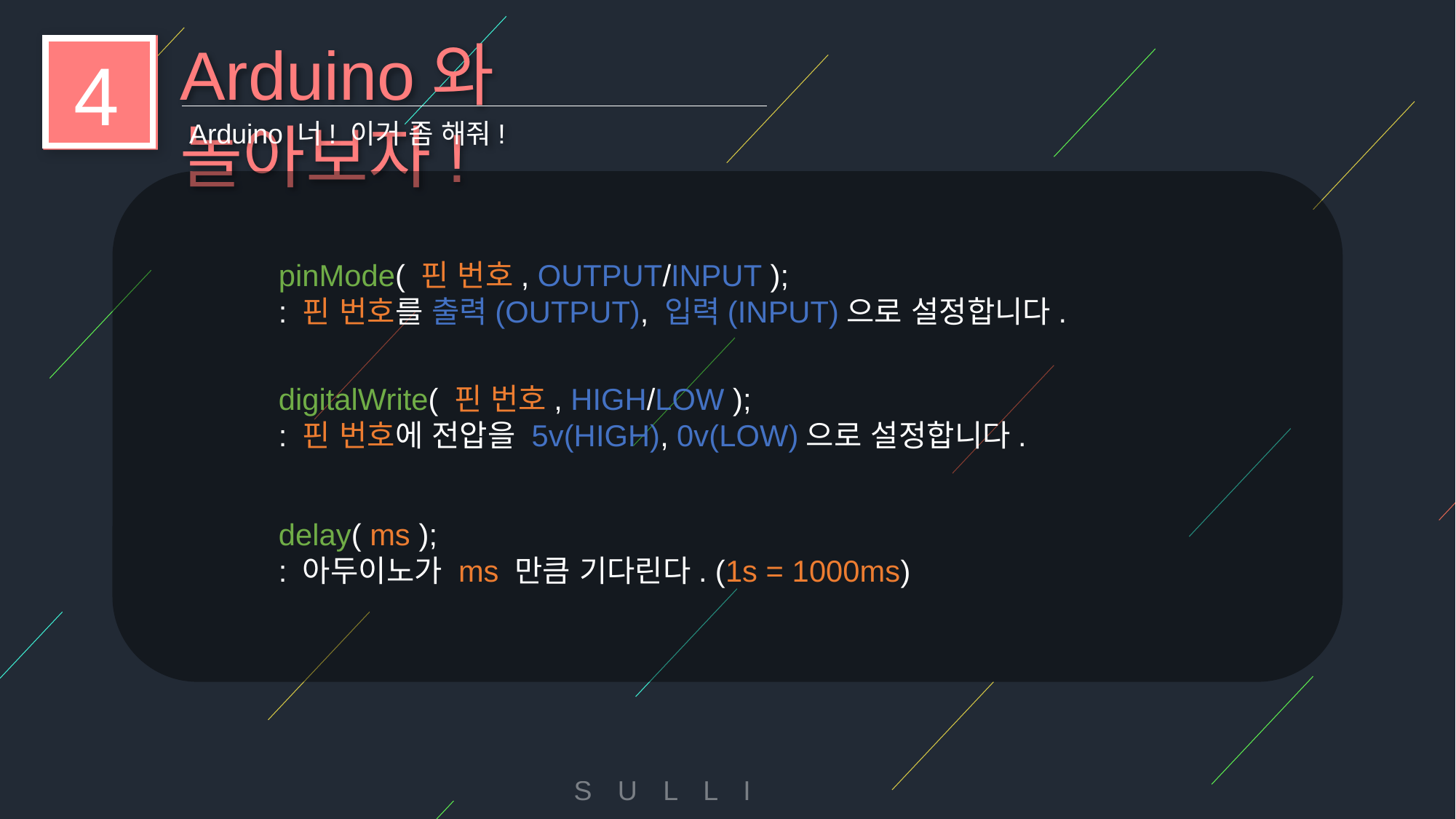

Arduino와 놀아보자!

4
Arduino 너! 이거 좀 해줘!

pinMode( 핀 번호, OUTPUT/INPUT );
: 핀 번호를 출력(OUTPUT), 입력(INPUT)으로 설정합니다.
digitalWrite( 핀 번호, HIGH/LOW );
: 핀 번호에 전압을 5v(HIGH), 0v(LOW)으로 설정합니다.
delay( ms );
: 아두이노가 ms 만큼 기다린다. (1s = 1000ms)
S U L L I V A N